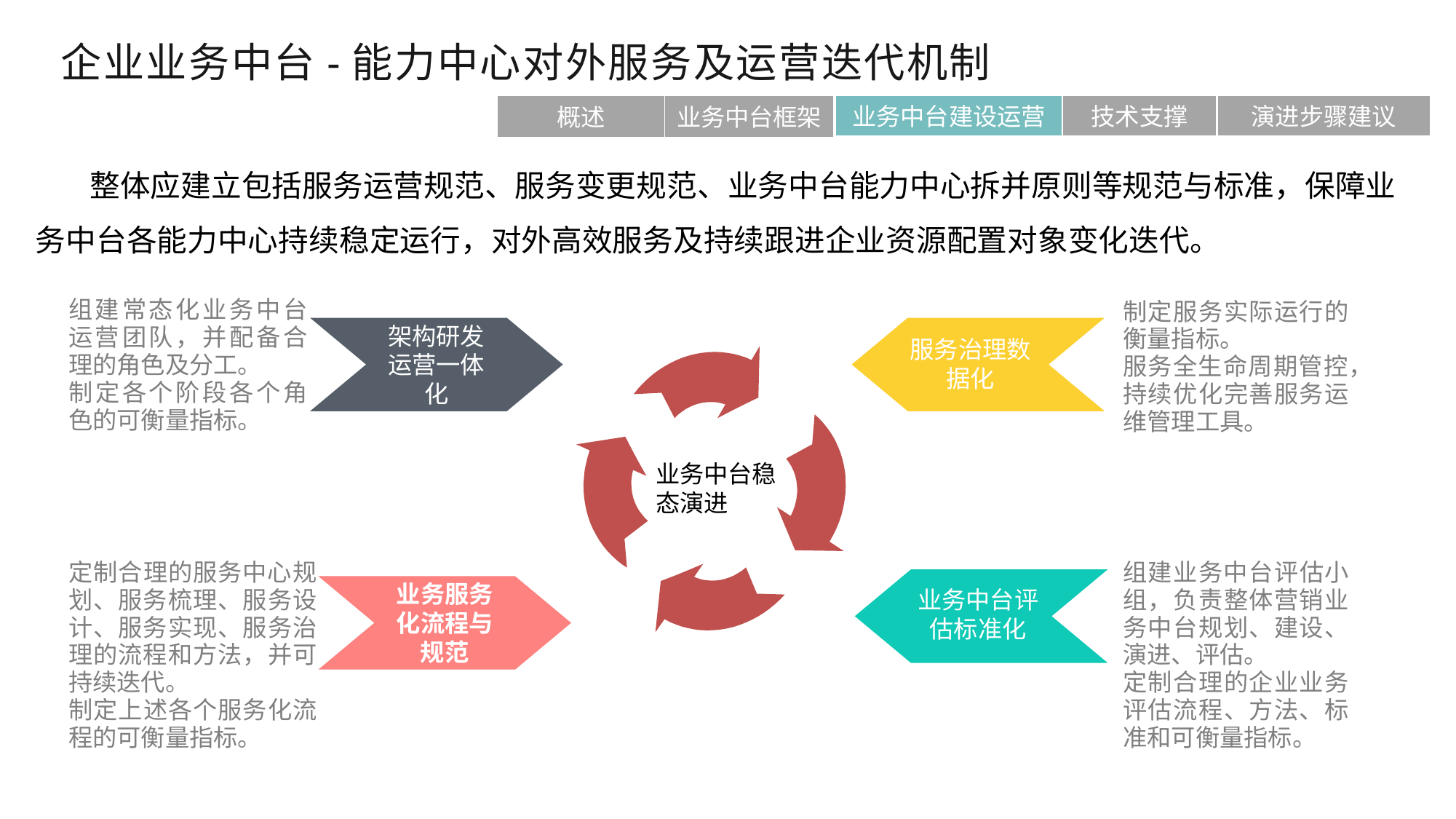

企业业务中台-能力中心对外服务及运营迭代机制
概述
技术支撑
演进步骤建议
业务中台框架
业务中台建设运营
       整体应建立包括服务运营规范、服务变更规范、业务中台能力中心拆并原则等规范与标准，保障业务中台各能力中心持续稳定运行，对外高效服务及持续跟进企业资源配置对象变化迭代。
组建常态化业务中台运营团队，并配备合理的角色及分工。
制定各个阶段各个角色的可衡量指标。
制定服务实际运行的衡量指标。
服务全生命周期管控，持续优化完善服务运维管理工具。
架构研发运营一体化

服务治理数据化

业务中台稳态演进
保障数据中台高效稳定
定制合理的服务中心规划、服务梳理、服务设计、服务实现、服务治理的流程和方法，并可持续迭代。
制定上述各个服务化流程的可衡量指标。
组建业务中台评估小组，负责整体营销业务中台规划、建设、演进、评估。
定制合理的企业业务评估流程、方法、标准和可衡量指标。

业务服务化流程与规范
业务中台评估标准化